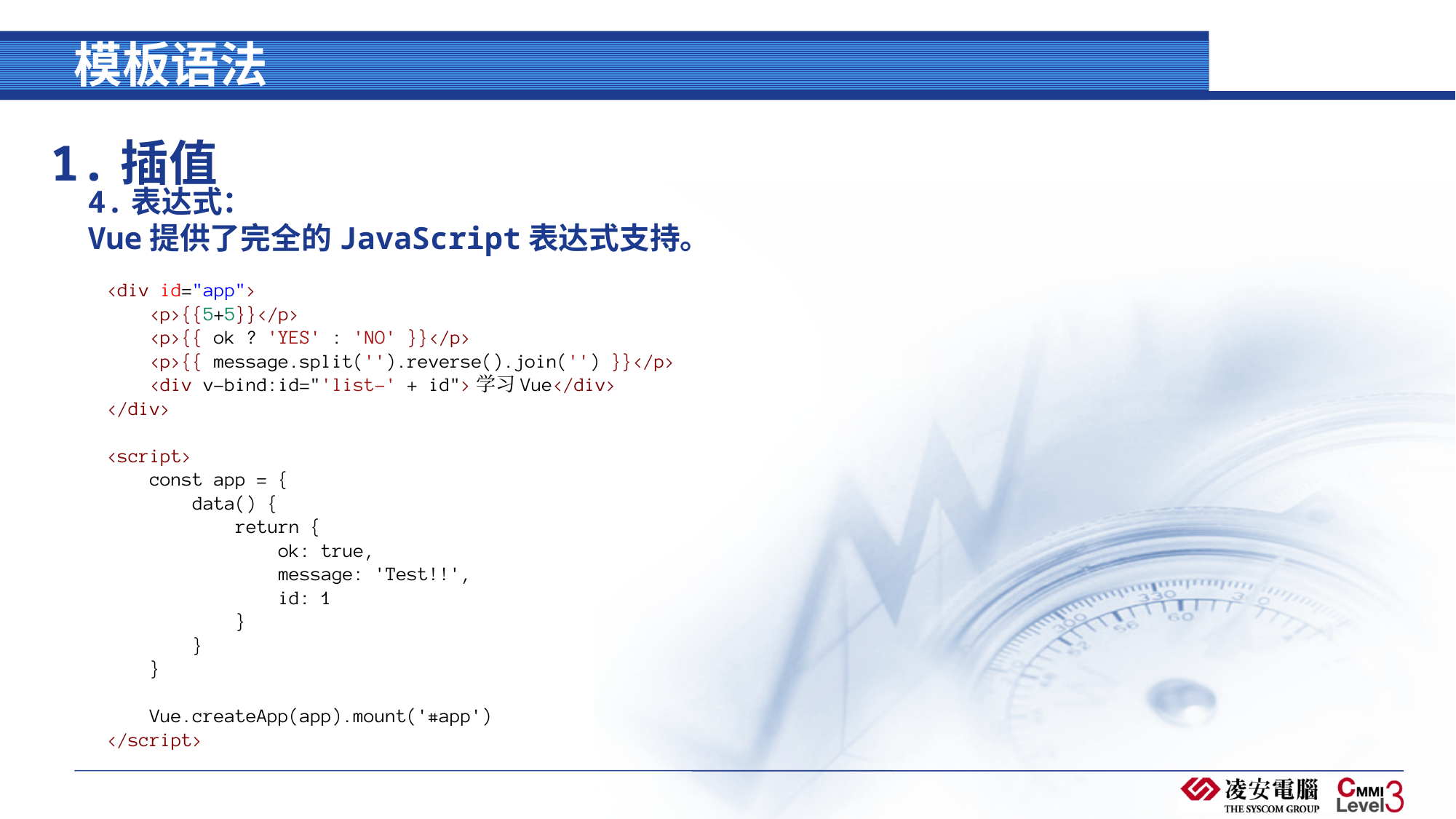

# 模板语法
1.插值
4.表达式：
Vue提供了完全的JavaScript表达式支持。

<div id="app">
    <p>{{5+5}}</p>
    <p>{{ ok ? 'YES' : 'NO' }}</p>
    <p>{{ message.split('').reverse().join('') }}</p>
    <div v-bind:id="'list-' + id">学习Vue</div>
</div>
<script>
    const app = {
        data() {
            return {
                ok: true,
                message: 'Test!!',
                id: 1
            }
        }
    }
    Vue.createApp(app).mount('#app')
</script>